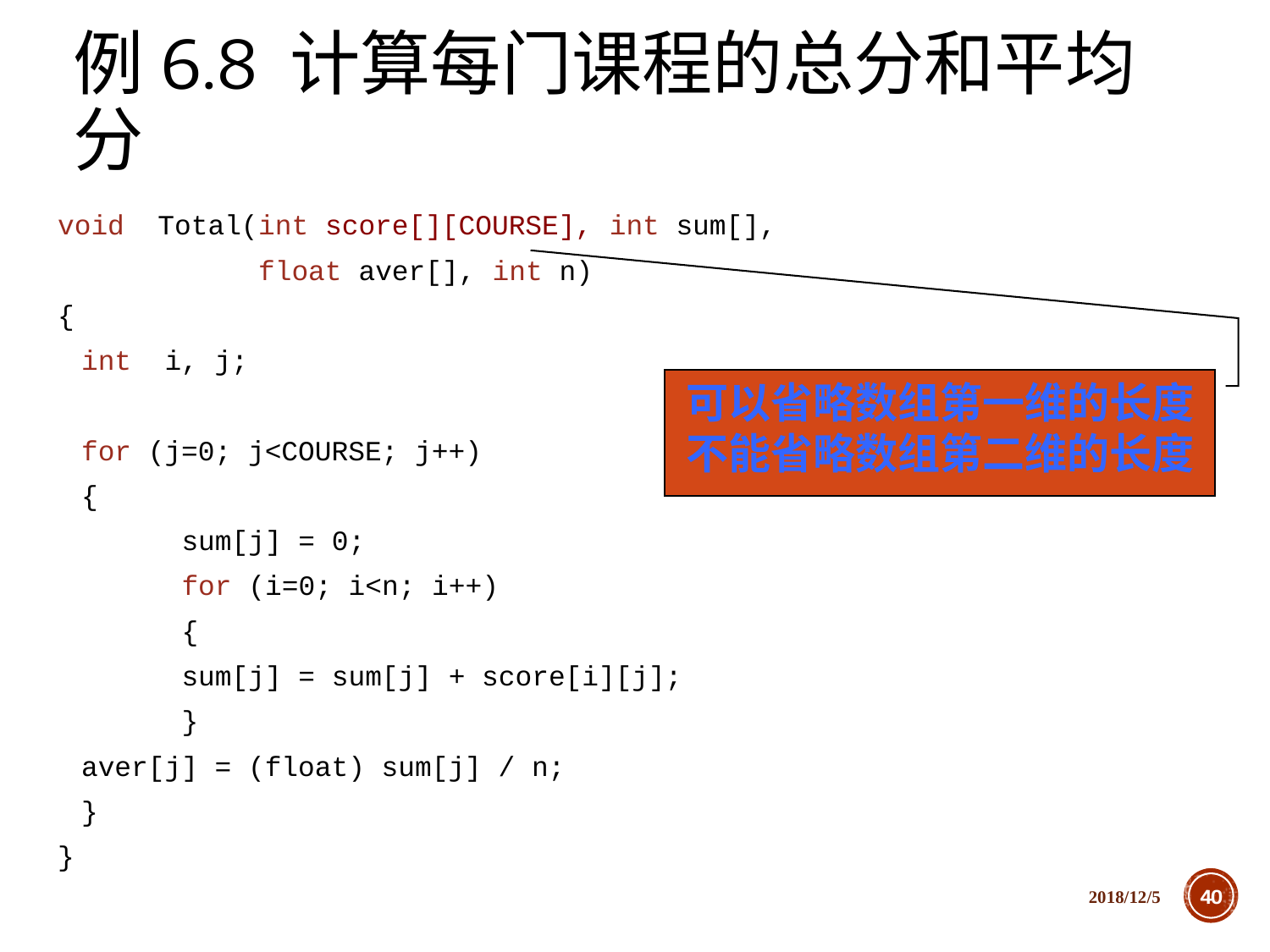

# 例6.8 计算每门课程的总分和平均分
void  Total(int score[][COURSE], int sum[],
            float aver[], int n)
{
	int  i, j;

	for (j=0; j<COURSE; j++)
	{
    	sum[j] = 0;
    	for (i=0; i<n; i++)
    	{
      	sum[j] = sum[j] + score[i][j];
    	}
		aver[j] = (float) sum[j] / n;
	}
}
可以省略数组第一维的长度
不能省略数组第二维的长度
2018/12/5
40